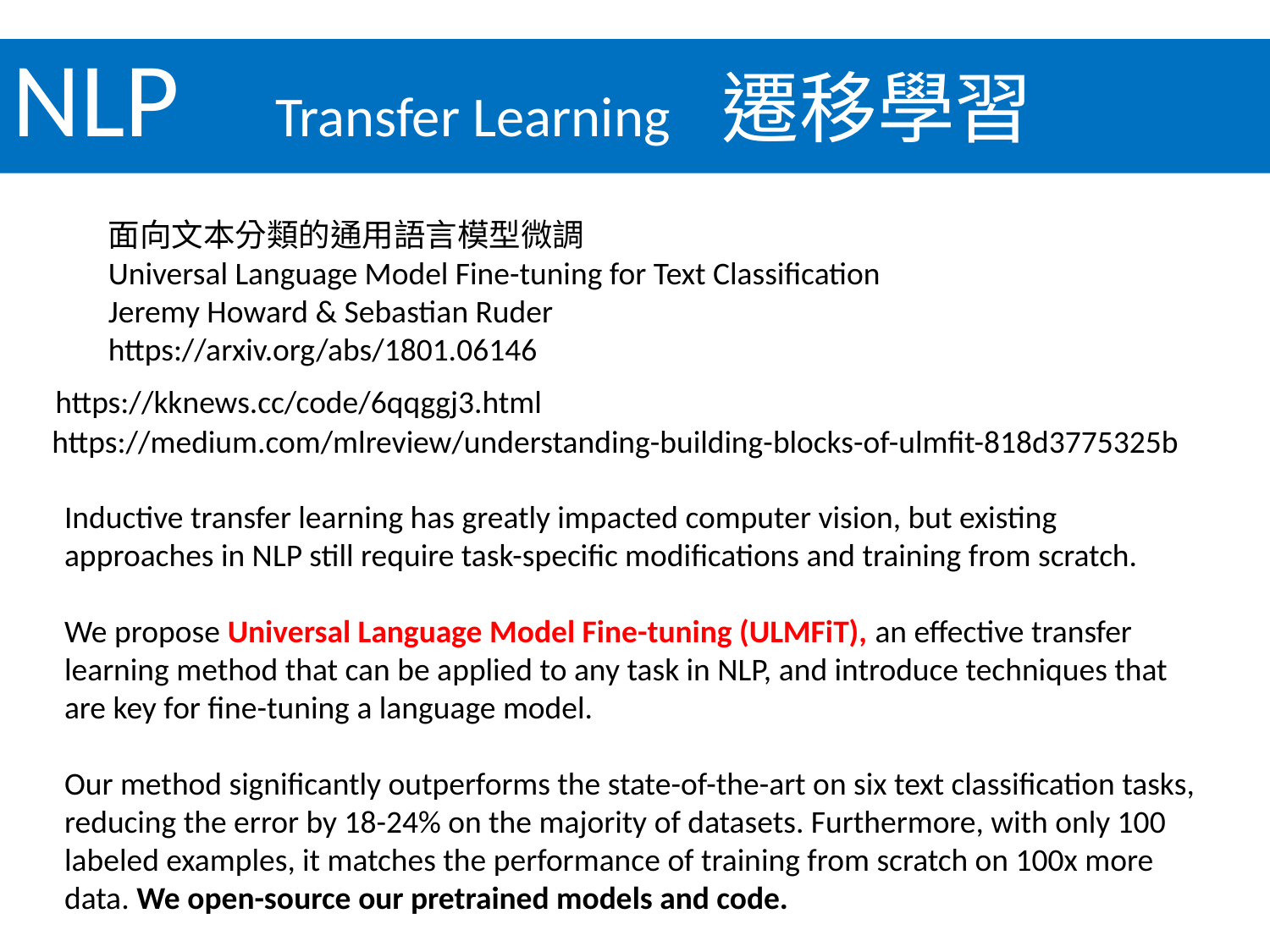

NLP    Transfer Learning   遷移學習
面向文本分類的通用語言模型微調
Universal Language Model Fine-tuning for Text Classification
Jeremy Howard & Sebastian Ruder
https://arxiv.org/abs/1801.06146
https://kknews.cc/code/6qqggj3.html
https://medium.com/mlreview/understanding-building-blocks-of-ulmfit-818d3775325b
Inductive transfer learning has greatly impacted computer vision, but existing approaches in NLP still require task-specific modifications and training from scratch.

We propose Universal Language Model Fine-tuning (ULMFiT), an effective transfer learning method that can be applied to any task in NLP, and introduce techniques that are key for fine-tuning a language model.

Our method significantly outperforms the state-of-the-art on six text classification tasks, reducing the error by 18-24% on the majority of datasets. Furthermore, with only 100 labeled examples, it matches the performance of training from scratch on 100x more data. We open-source our pretrained models and code.